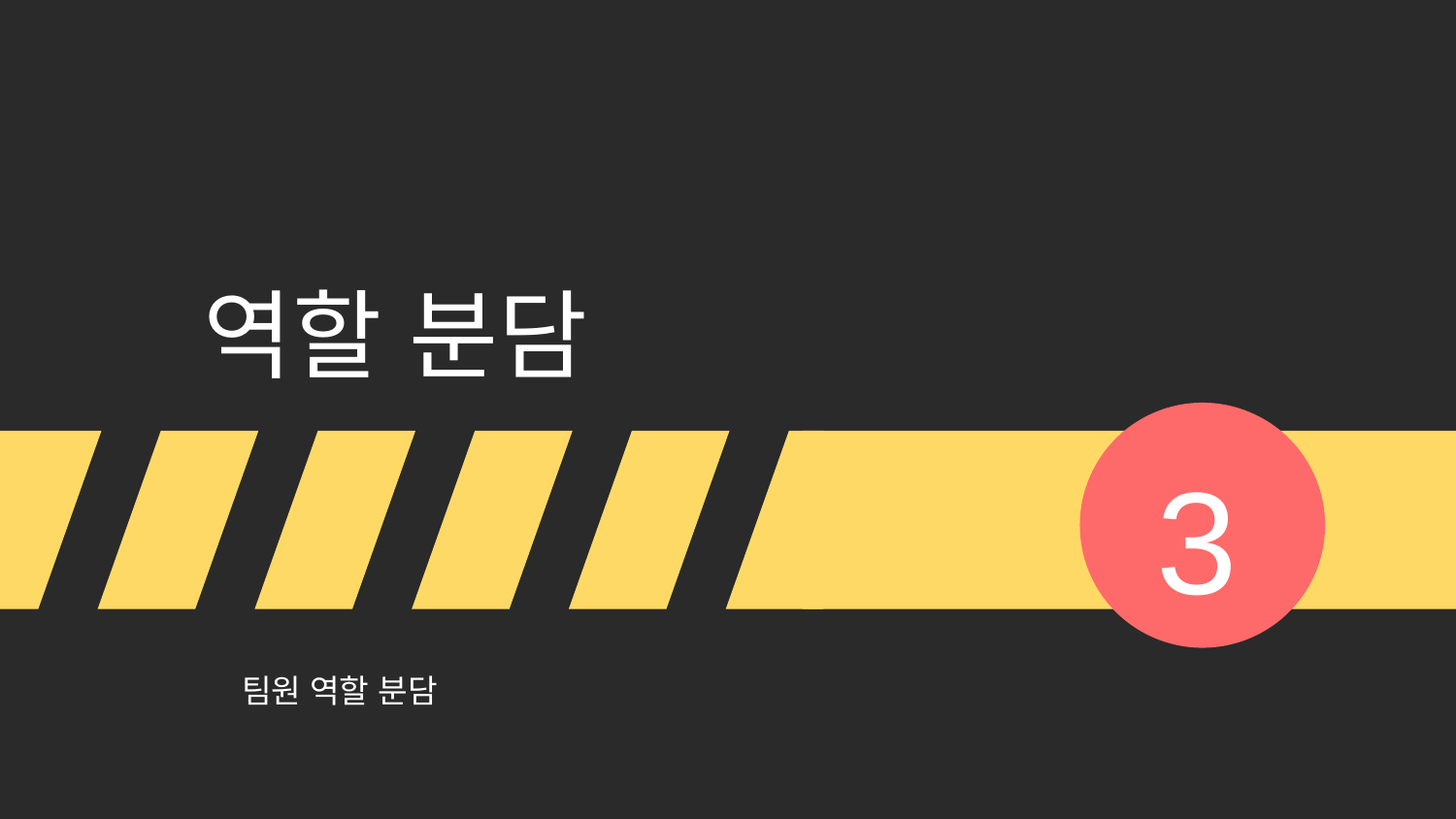

# 역할 분담

3
팀원 역할 분담